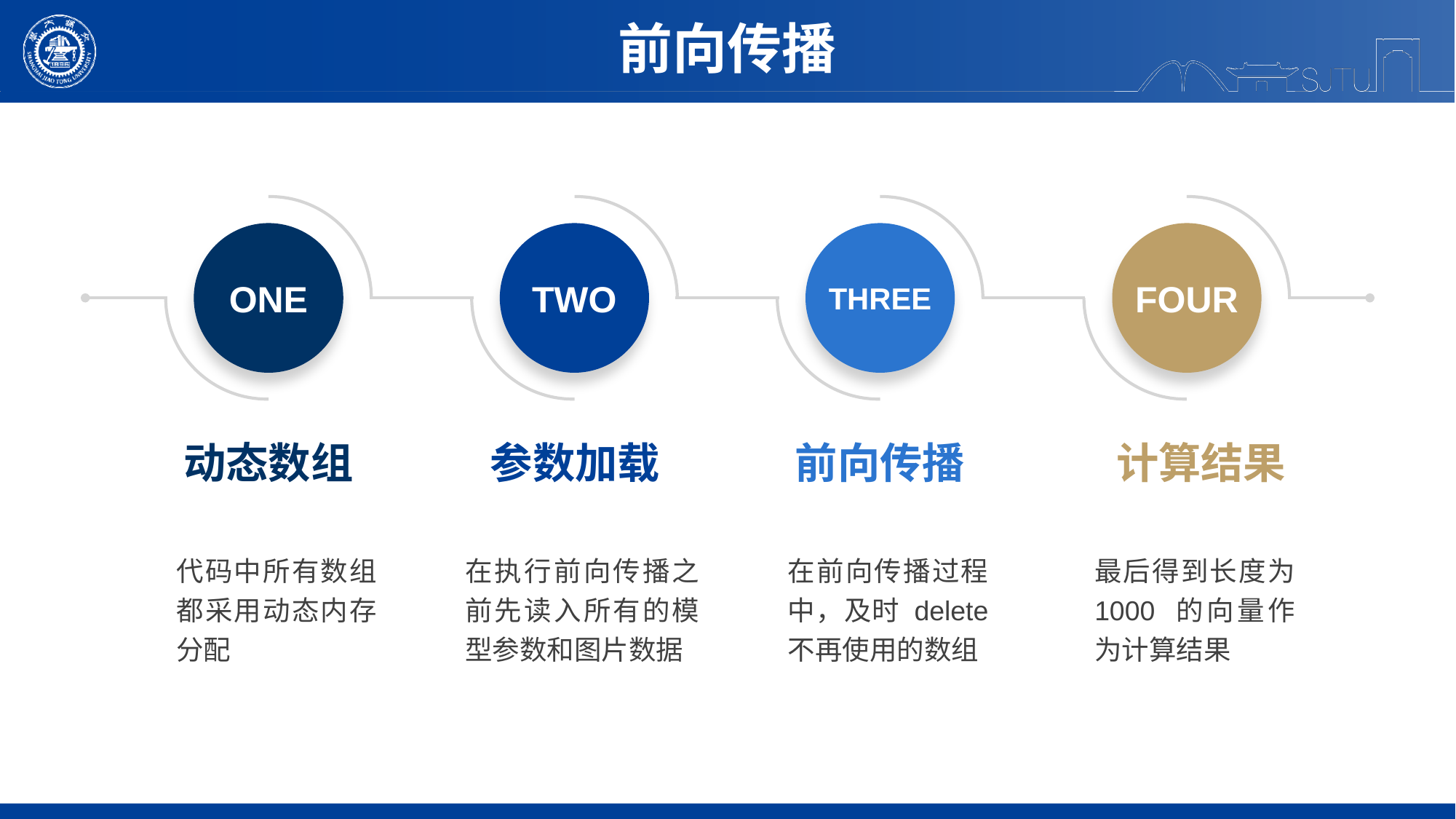

前向传播

ONE
TWO
THREE
FOUR

参数加载
前向传播
计算结果
动态数组
在执行前向传播之前先读入所有的模型参数和图片数据
在前向传播过程中，及时 delete 不再使用的数组
最后得到长度为 1000 的向量作为计算结果
代码中所有数组都采用动态内存分配